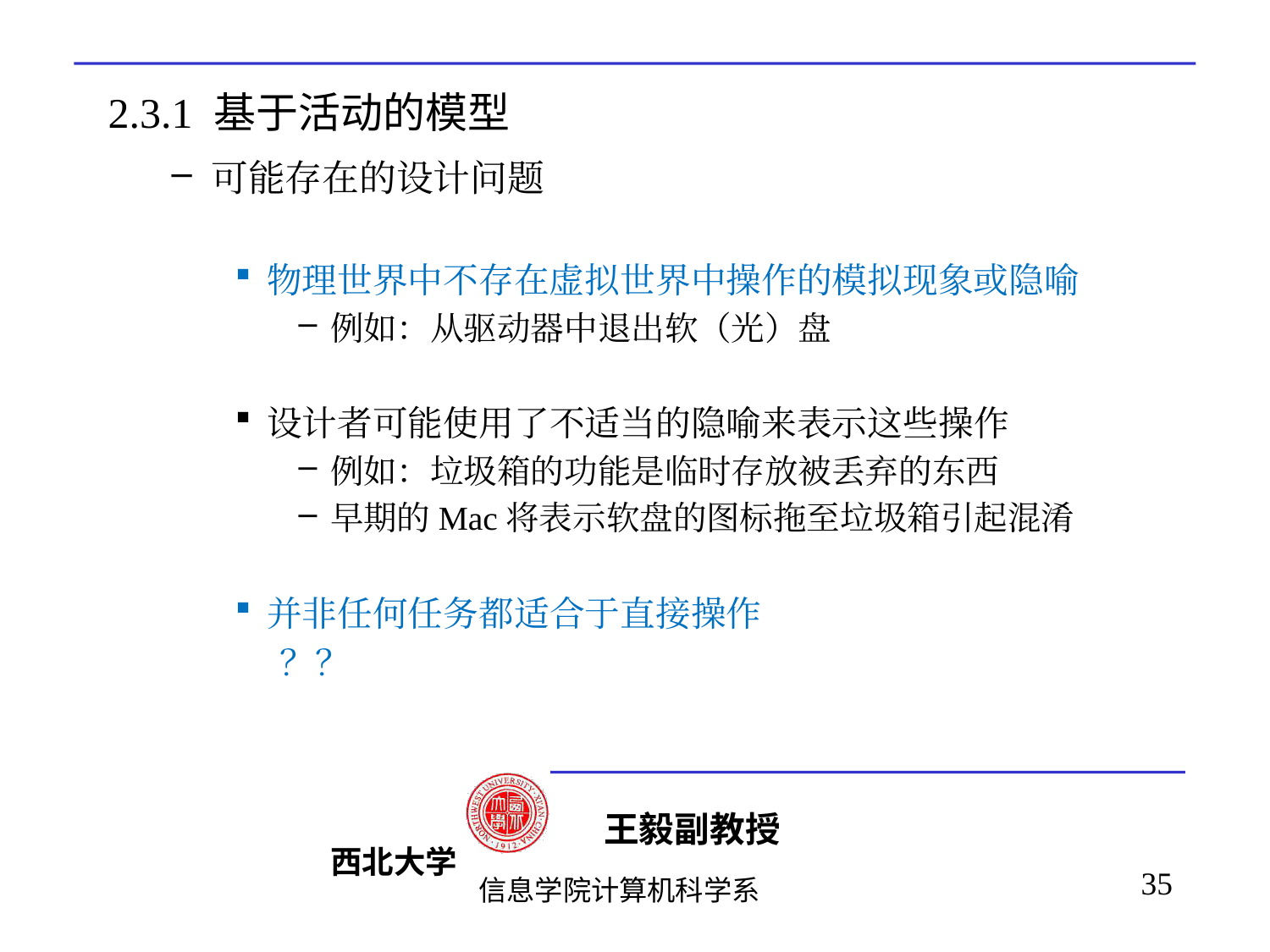

# 2.3.1 基于活动的模型
可能存在的设计问题

物理世界中不存在虚拟世界中操作的模拟现象或隐喻
例如：从驱动器中退出软（光）盘

设计者可能使用了不适当的隐喻来表示这些操作
例如：垃圾箱的功能是临时存放被丢弃的东西
早期的Mac将表示软盘的图标拖至垃圾箱引起混淆

并非任何任务都适合于直接操作
    ？？
35